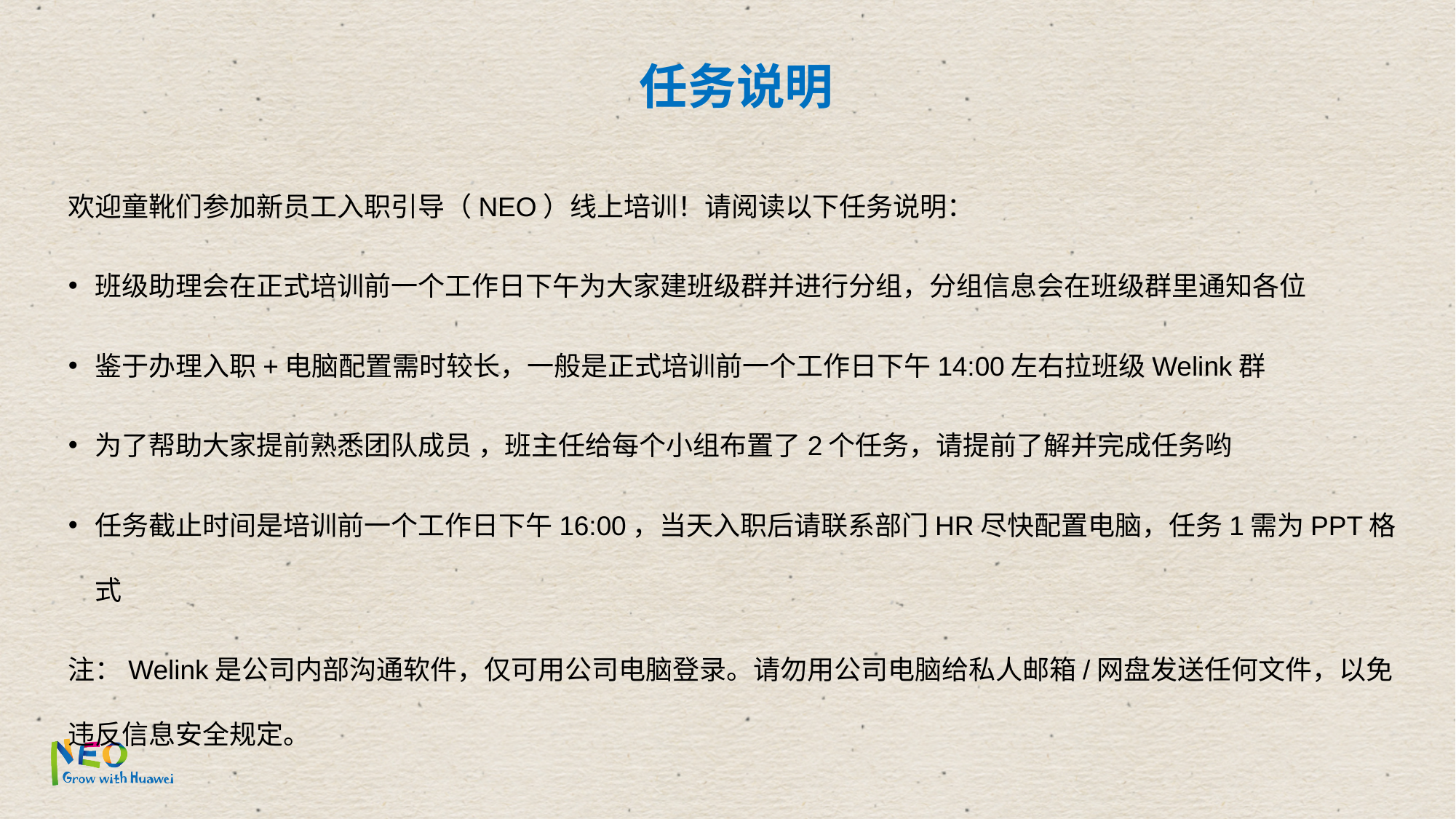

# 任务说明
欢迎童靴们参加新员工入职引导（NEO）线上培训！请阅读以下任务说明：
班级助理会在正式培训前一个工作日下午为大家建班级群并进行分组，分组信息会在班级群里通知各位
鉴于办理入职+电脑配置需时较长，一般是正式培训前一个工作日下午14:00左右拉班级Welink群
为了帮助大家提前熟悉团队成员 ，班主任给每个小组布置了2个任务，请提前了解并完成任务哟
任务截止时间是培训前一个工作日下午16:00，当天入职后请联系部门HR尽快配置电脑，任务1需为PPT格式
注：Welink是公司内部沟通软件，仅可用公司电脑登录。请勿用公司电脑给私人邮箱/网盘发送任何文件，以免违反信息安全规定。